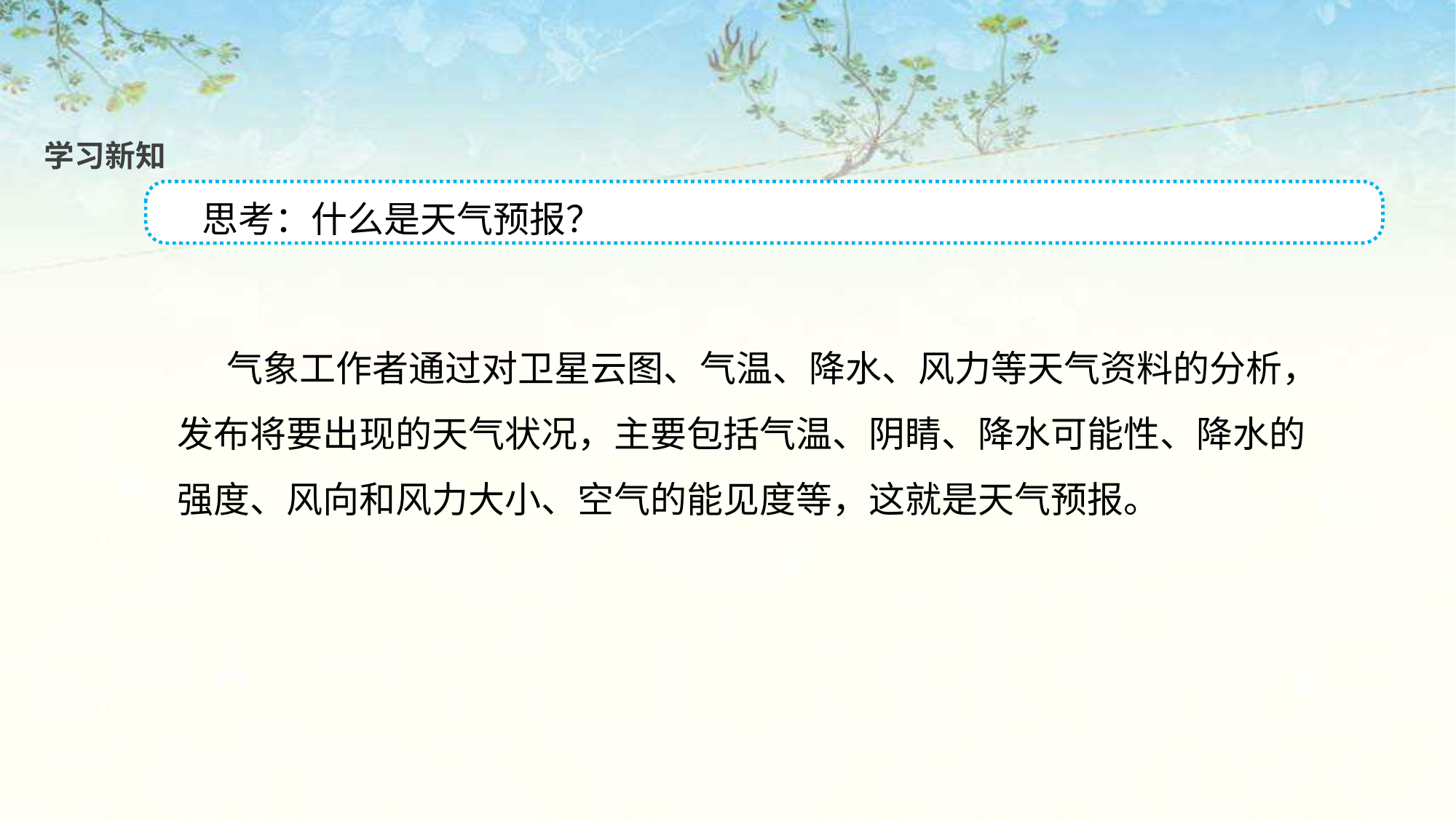

学习新知

  思考：什么是天气预报？
     气象工作者通过对卫星云图、气温、降水、风力等天气资料的分析，发布将要出现的天气状况，主要包括气温、阴睛、降水可能性、降水的强度、风向和风力大小、空气的能见度等，这就是天气预报。